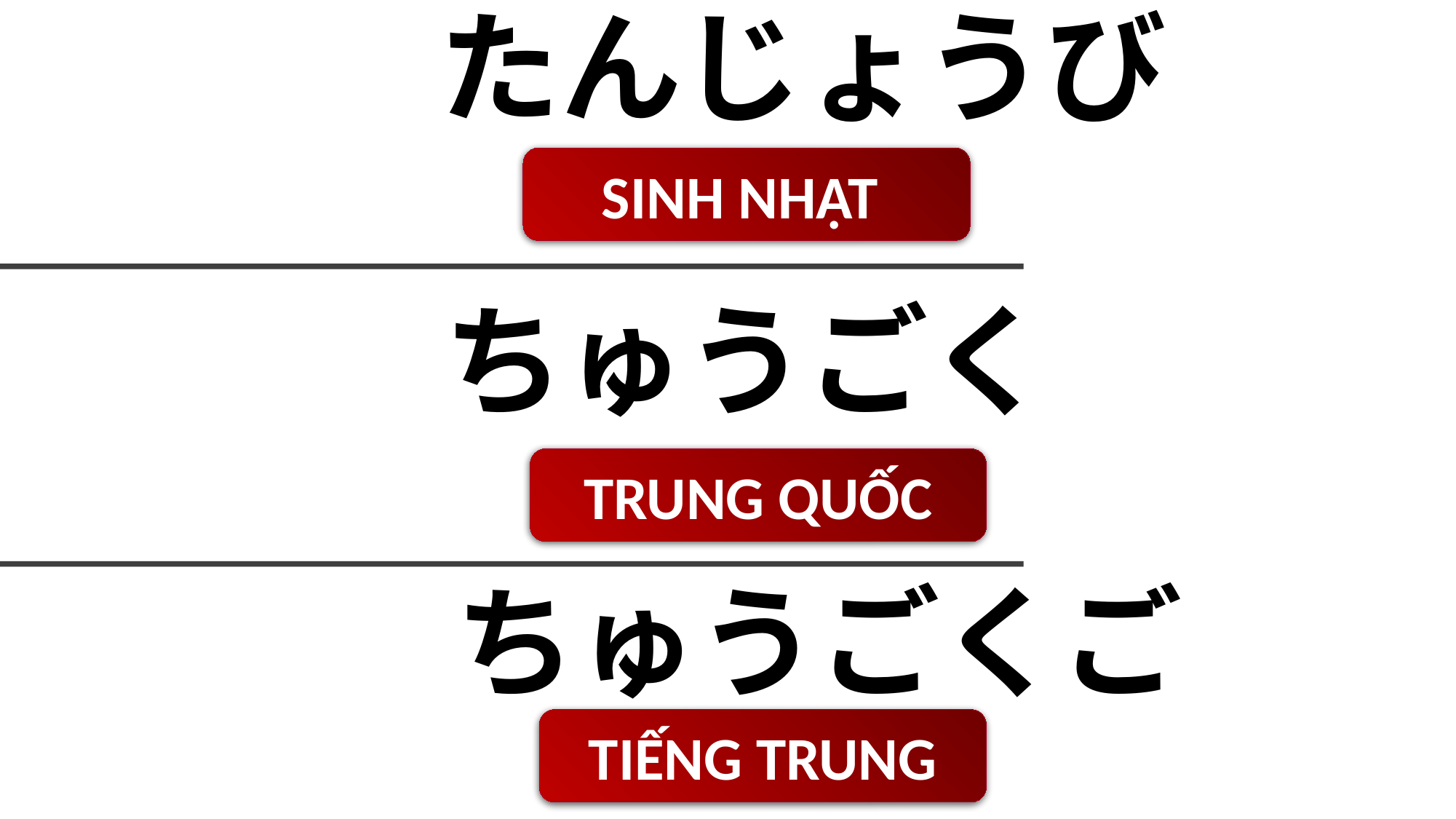

たんじょうび
SINH NHẬT

ちゅうごく
TRUNG QUỐC

ちゅうごくご
TIẾNG TRUNG